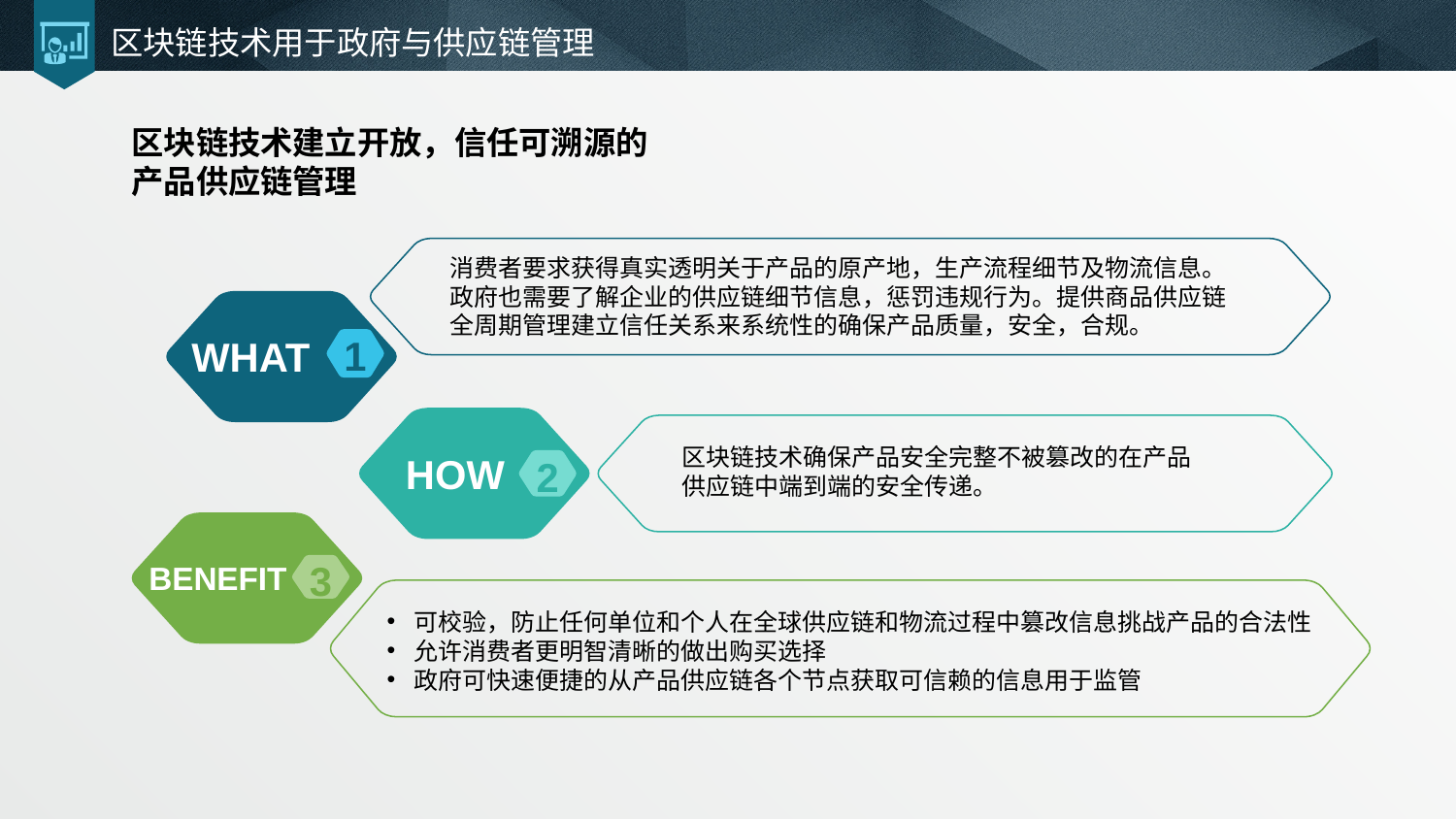

# 区块链技术用于政府与供应链管理

区块链技术建立开放，信任可溯源的产品供应链管理

消费者要求获得真实透明关于产品的原产地，生产流程细节及物流信息。政府也需要了解企业的供应链细节信息，惩罚违规行为。提供商品供应链全周期管理建立信任关系来系统性的确保产品质量，安全，合规。

1
WHAT

区块链技术确保产品安全完整不被篡改的在产品供应链中端到端的安全传递。
HOW

2

3
BENEFIT

可校验，防止任何单位和个人在全球供应链和物流过程中篡改信息挑战产品的合法性
允许消费者更明智清晰的做出购买选择
政府可快速便捷的从产品供应链各个节点获取可信赖的信息用于监管